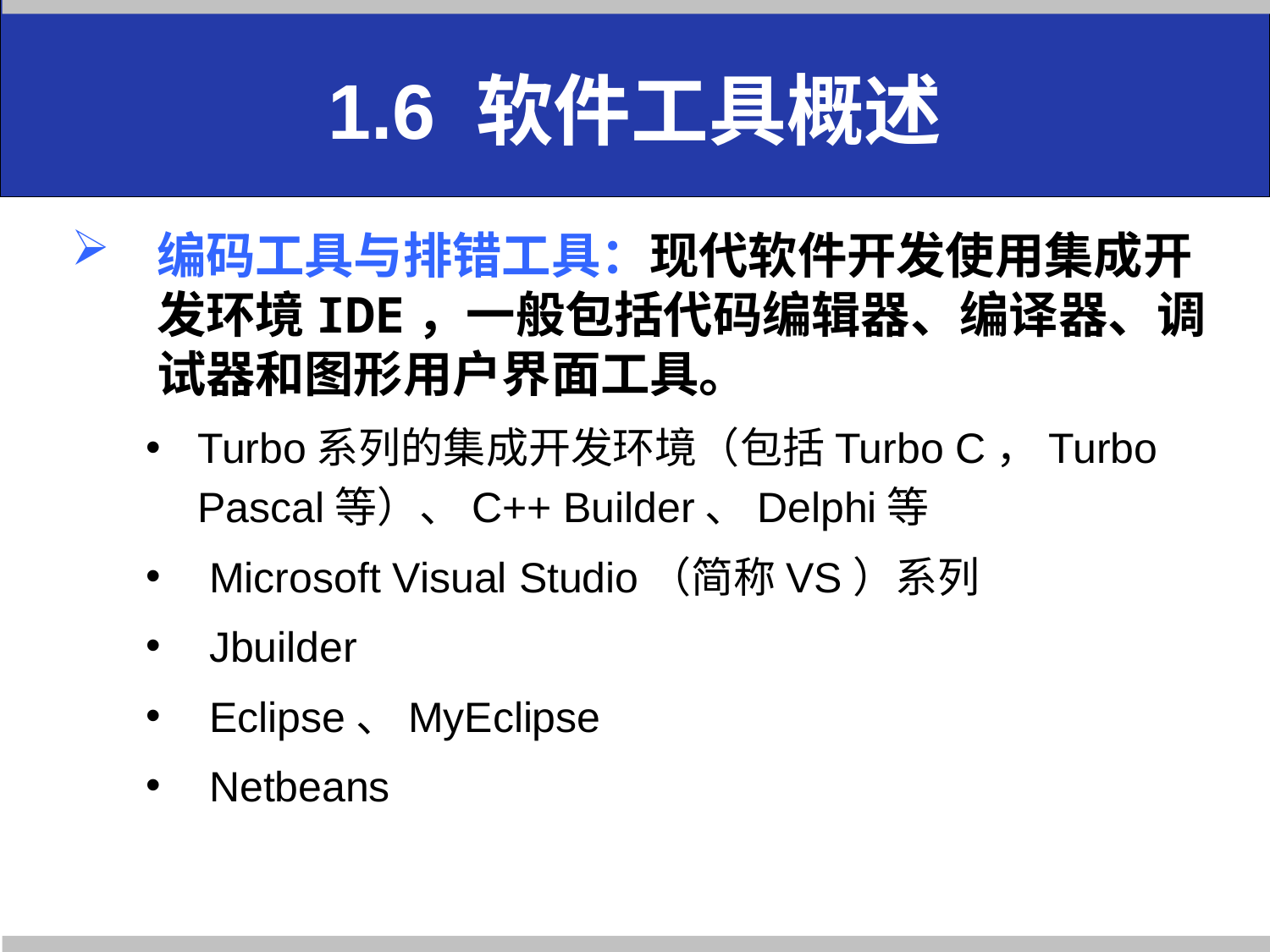

# 1.6 软件工具概述
编码工具与排错工具：现代软件开发使用集成开发环境IDE，一般包括代码编辑器、编译器、调试器和图形用户界面工具。
Turbo系列的集成开发环境（包括Turbo C，Turbo Pascal等）、C++ Builder、Delphi等
 Microsoft Visual Studio（简称VS）系列
 Jbuilder
 Eclipse、MyEclipse
 Netbeans
113